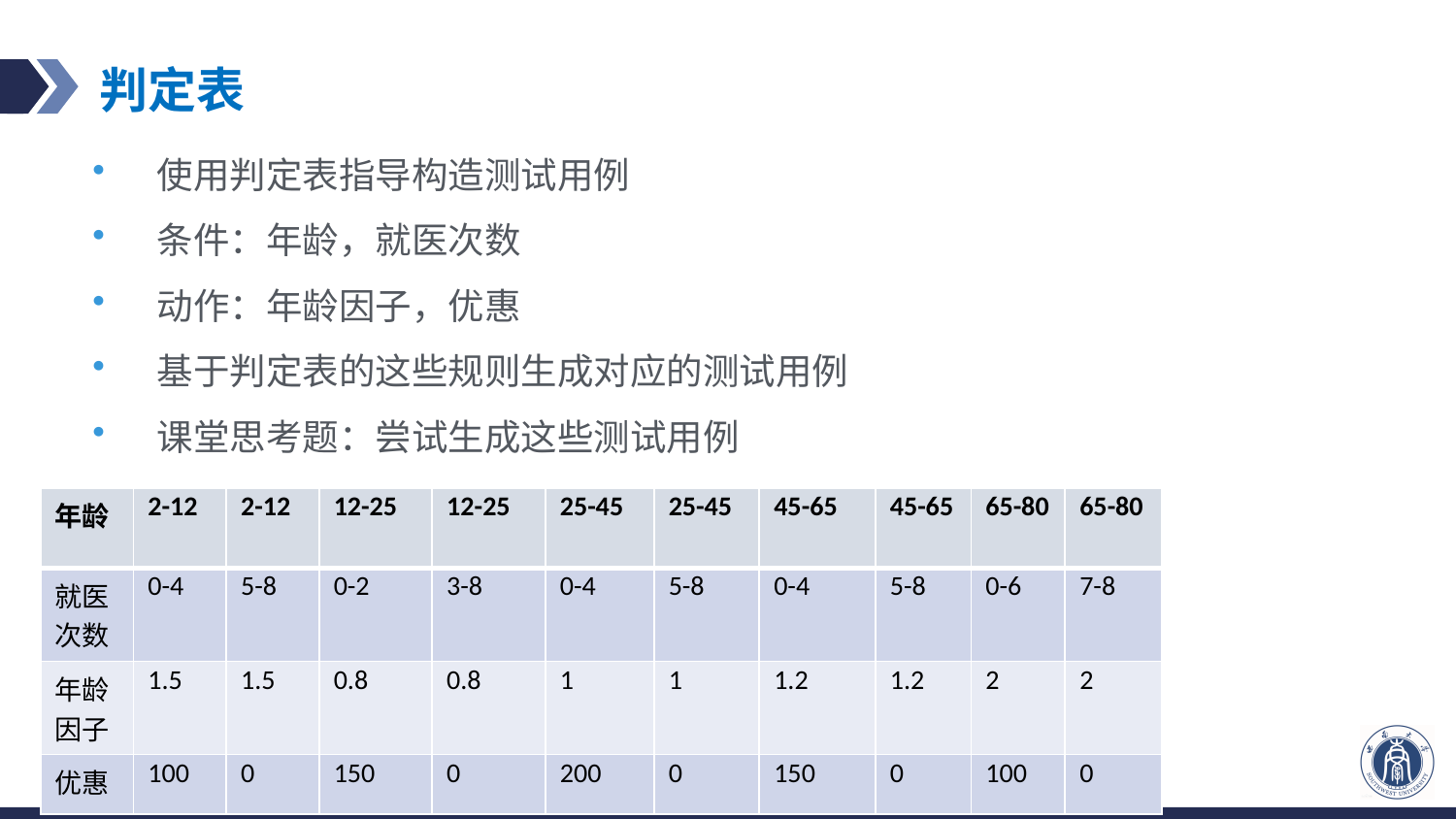

# 判定表
使用判定表指导构造测试用例
条件：年龄，就医次数
动作：年龄因子，优惠
基于判定表的这些规则生成对应的测试用例
课堂思考题：尝试生成这些测试用例
| 年龄 | 2-12 | 2-12 | 12-25 | 12-25 | 25-45 | 25-45 | 45-65 | 45-65 | 65-80 | 65-80 |
| --- | --- | --- | --- | --- | --- | --- | --- | --- | --- | --- |
| 就医次数 | 0-4 | 5-8 | 0-2 | 3-8 | 0-4 | 5-8 | 0-4 | 5-8 | 0-6 | 7-8 |
| 年龄因子 | 1.5 | 1.5 | 0.8 | 0.8 | 1 | 1 | 1.2 | 1.2 | 2 | 2 |
| 优惠 | 100 | 0 | 150 | 0 | 200 | 0 | 150 | 0 | 100 | 0 |